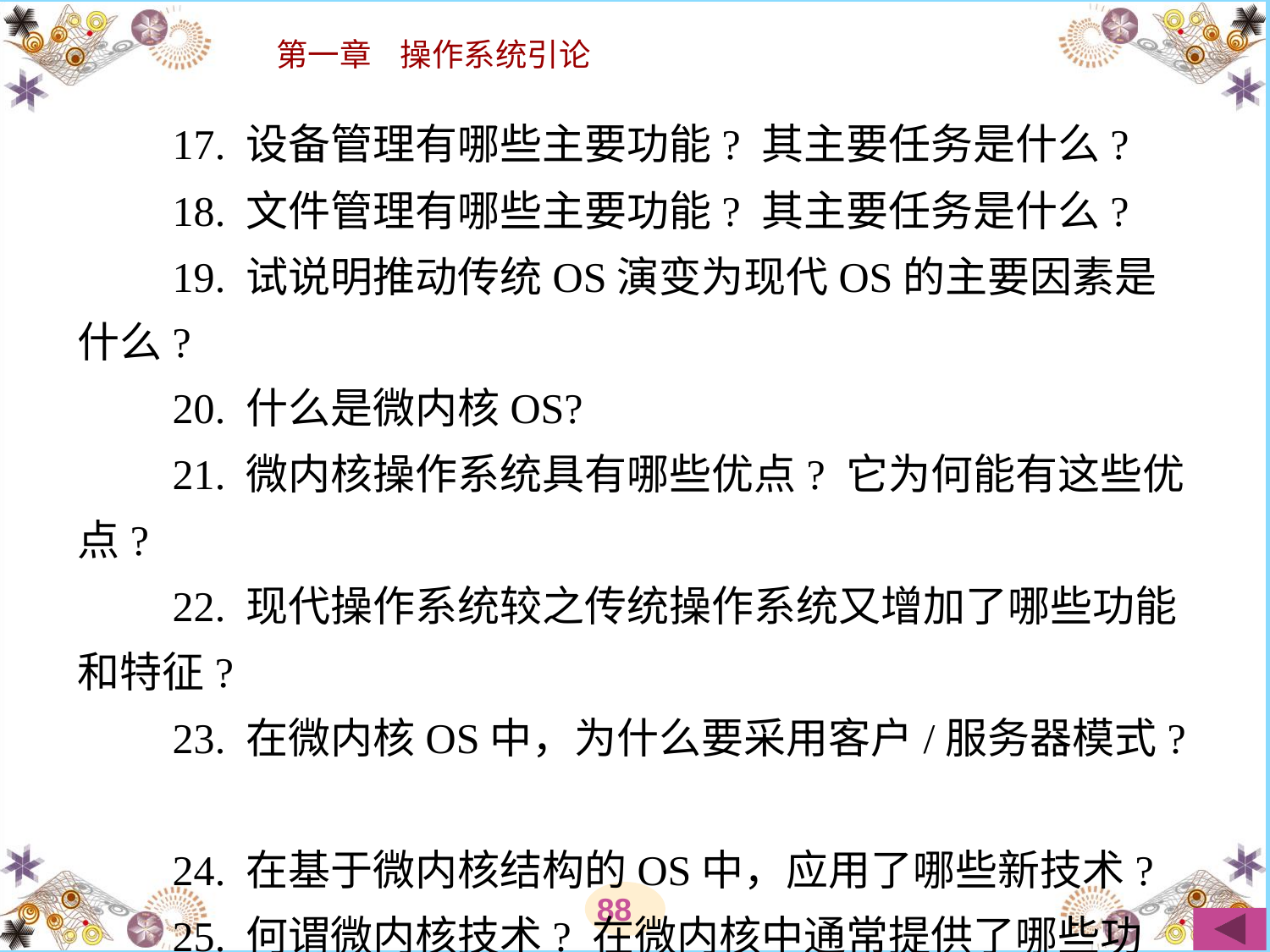

# 17. 设备管理有哪些主要功能? 其主要任务是什么? 　　18. 文件管理有哪些主要功能? 其主要任务是什么? 　　19. 试说明推动传统OS演变为现代OS的主要因素是什么? 　　20. 什么是微内核OS? 　　21. 微内核操作系统具有哪些优点? 它为何能有这些优点? 　　22. 现代操作系统较之传统操作系统又增加了哪些功能和特征? 　　23. 在微内核OS中，为什么要采用客户/服务器模式? 　　24. 在基于微内核结构的OS中，应用了哪些新技术? 　　25. 何谓微内核技术? 在微内核中通常提供了哪些功能?